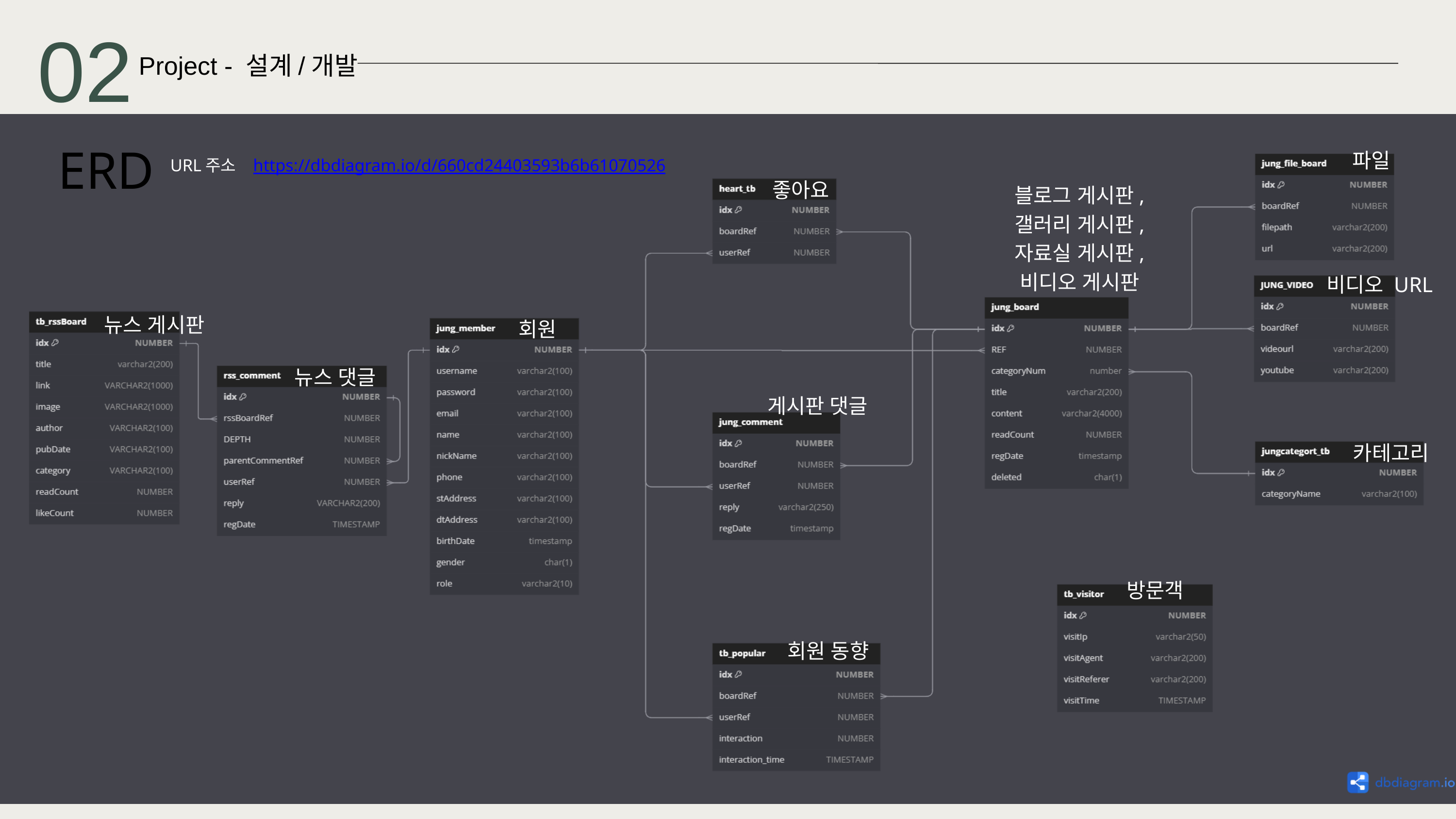

02
Project - 설계/개발

ERD
파일
URL주소   https://dbdiagram.io/d/660cd24403593b6b61070526
좋아요
블로그 게시판,
갤러리 게시판,
자료실 게시판,
비디오 게시판
비디오 URL
뉴스 게시판
회원
뉴스 댓글
게시판 댓글
카테고리
방문객
회원 동향